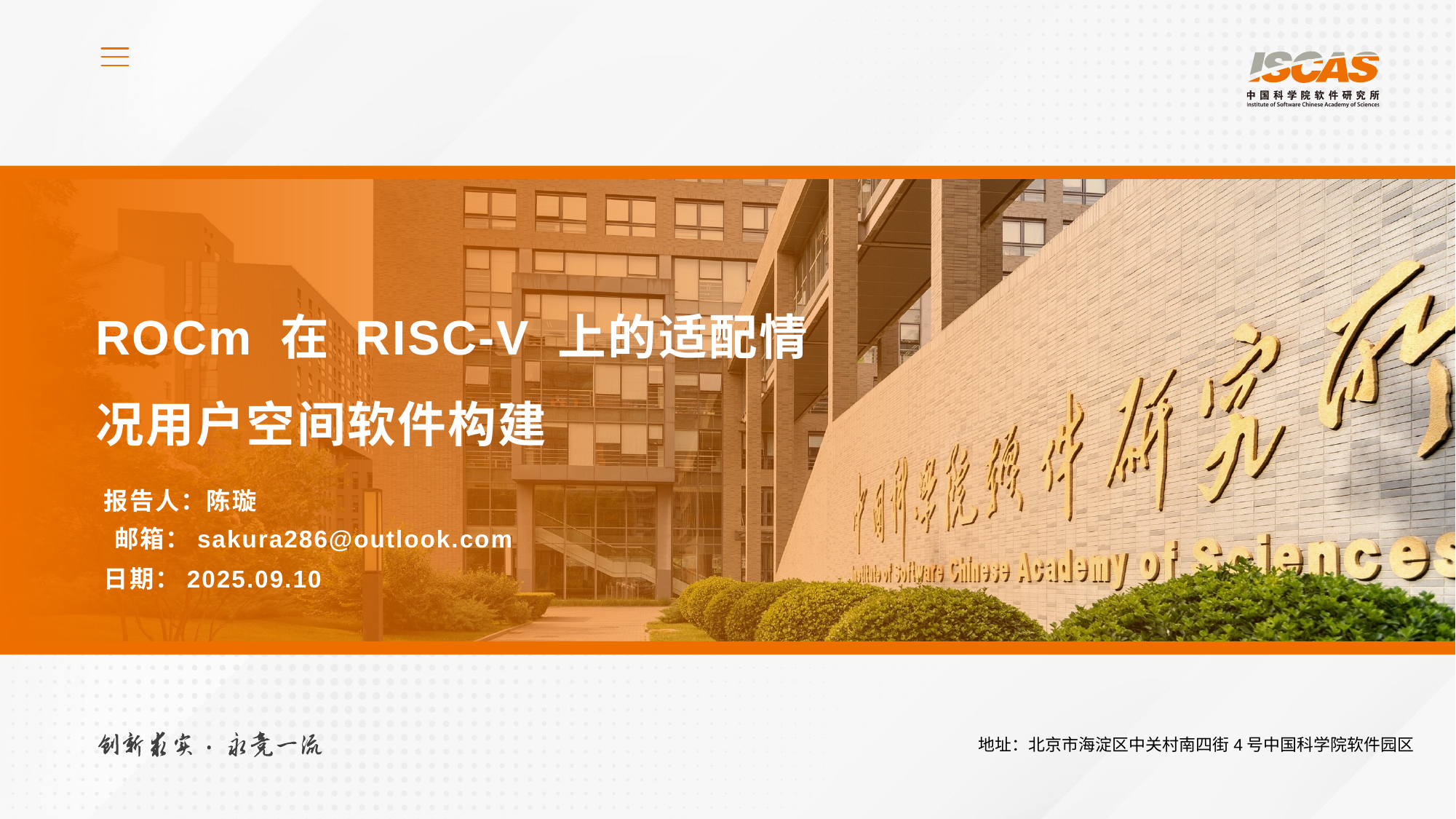

# ROCm 在 RISC-V 上的适配情况用户空间软件构建
报告人：陈璇
邮箱：sakura286@outlook.com
日期：2025.09.10
地址：北京市海淀区中关村南四街4号中国科学院软件园区